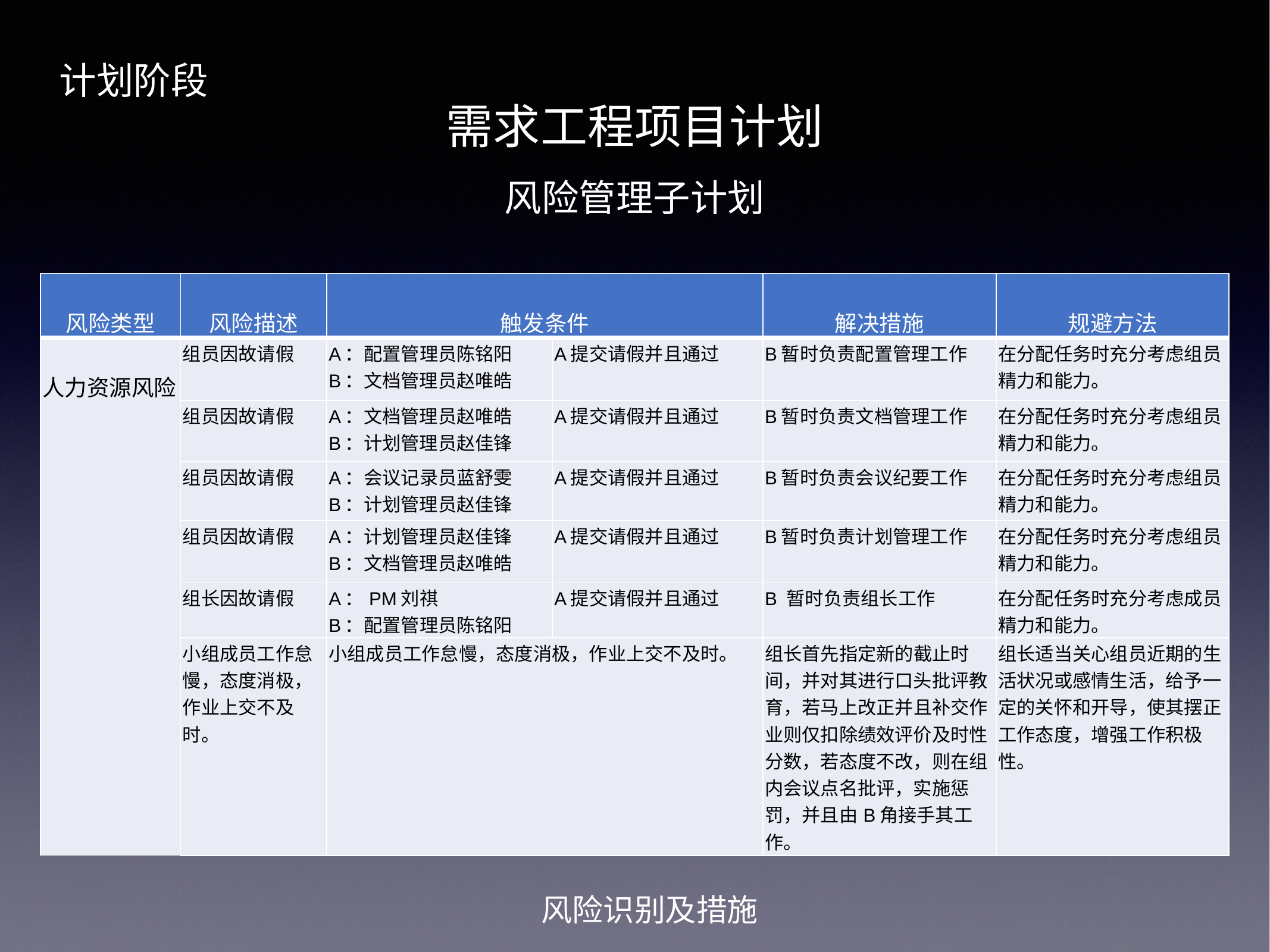

计划阶段
需求工程项目计划
风险管理子计划
| 风险类型 | 风险描述 | 触发条件 |  | 解决措施 | 规避方法 |
| --- | --- | --- | --- | --- | --- |
| 人力资源风险 | 组员因故请假 | A：配置管理员陈铭阳 B：文档管理员赵唯皓 | A提交请假并且通过 | B暂时负责配置管理工作 | 在分配任务时充分考虑组员精力和能力。 |
|  | 组员因故请假 | A：文档管理员赵唯皓 B：计划管理员赵佳锋 | A提交请假并且通过 | B暂时负责文档管理工作 | 在分配任务时充分考虑组员精力和能力。 |
|  | 组员因故请假 | A：会议记录员蓝舒雯 B：计划管理员赵佳锋 | A提交请假并且通过 | B暂时负责会议纪要工作 | 在分配任务时充分考虑组员精力和能力。 |
|  | 组员因故请假 | A：计划管理员赵佳锋 B：文档管理员赵唯皓 | A提交请假并且通过 | B暂时负责计划管理工作 | 在分配任务时充分考虑组员精力和能力。 |
|  | 组长因故请假 | A：PM刘祺 B：配置管理员陈铭阳 | A提交请假并且通过 | B 暂时负责组长工作 | 在分配任务时充分考虑成员精力和能力。 |
|  | 小组成员工作怠慢，态度消极，作业上交不及时。 | 小组成员工作怠慢，态度消极，作业上交不及时。 |  | 组长首先指定新的截止时间，并对其进行口头批评教育，若马上改正并且补交作业则仅扣除绩效评价及时性分数，若态度不改，则在组内会议点名批评，实施惩罚，并且由B角接手其工作。 | 组长适当关心组员近期的生活状况或感情生活，给予一定的关怀和开导，使其摆正工作态度，增强工作积极性。 |
风险识别及措施